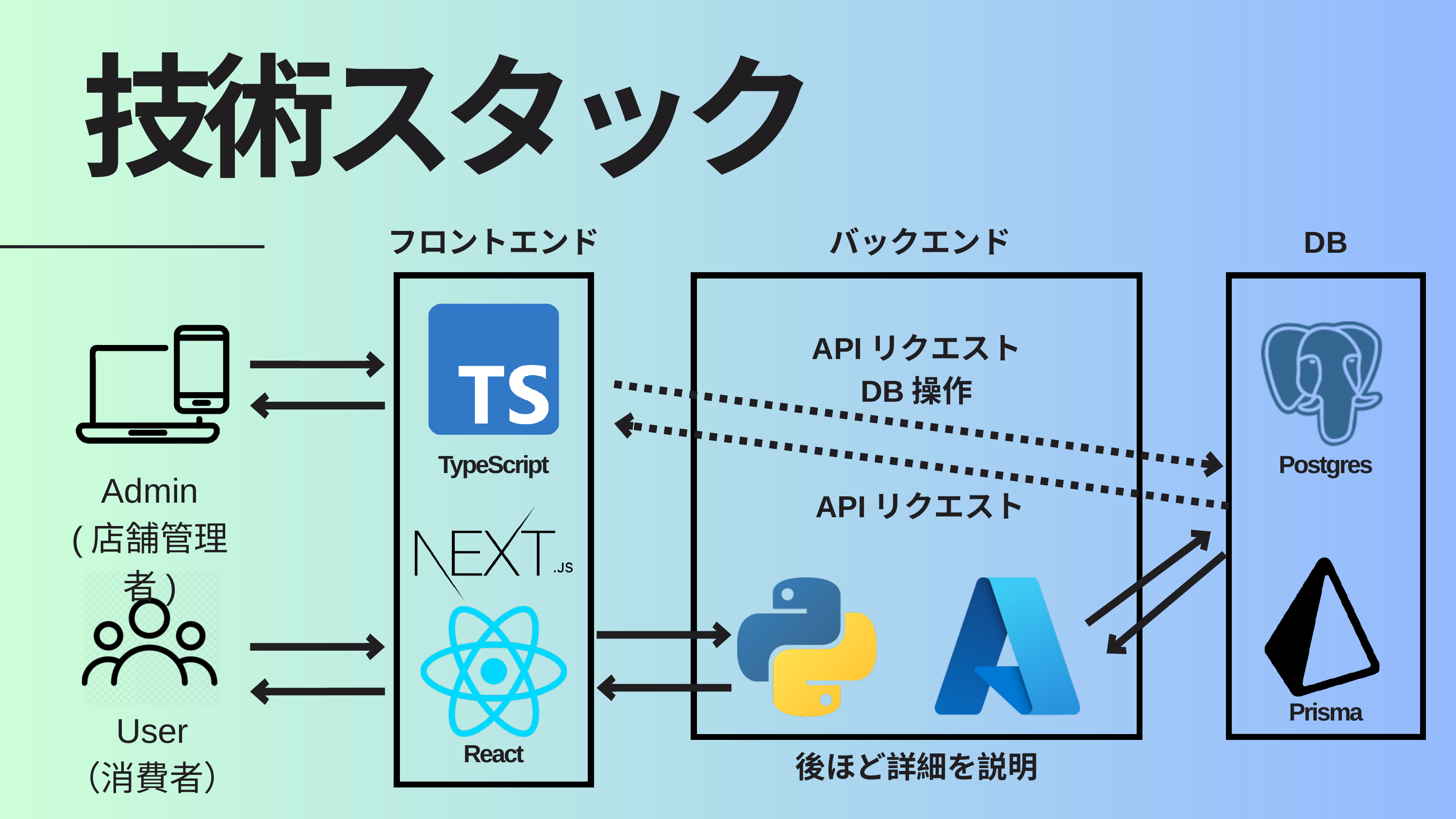

技術スタック
フロントエンド
バックエンド
DB

APIリクエスト
DB操作

TypeScript
Postgres
Admin
(店舗管理者)
APIリクエスト

User
（消費者）
Prisma
後ほど詳細を説明
React